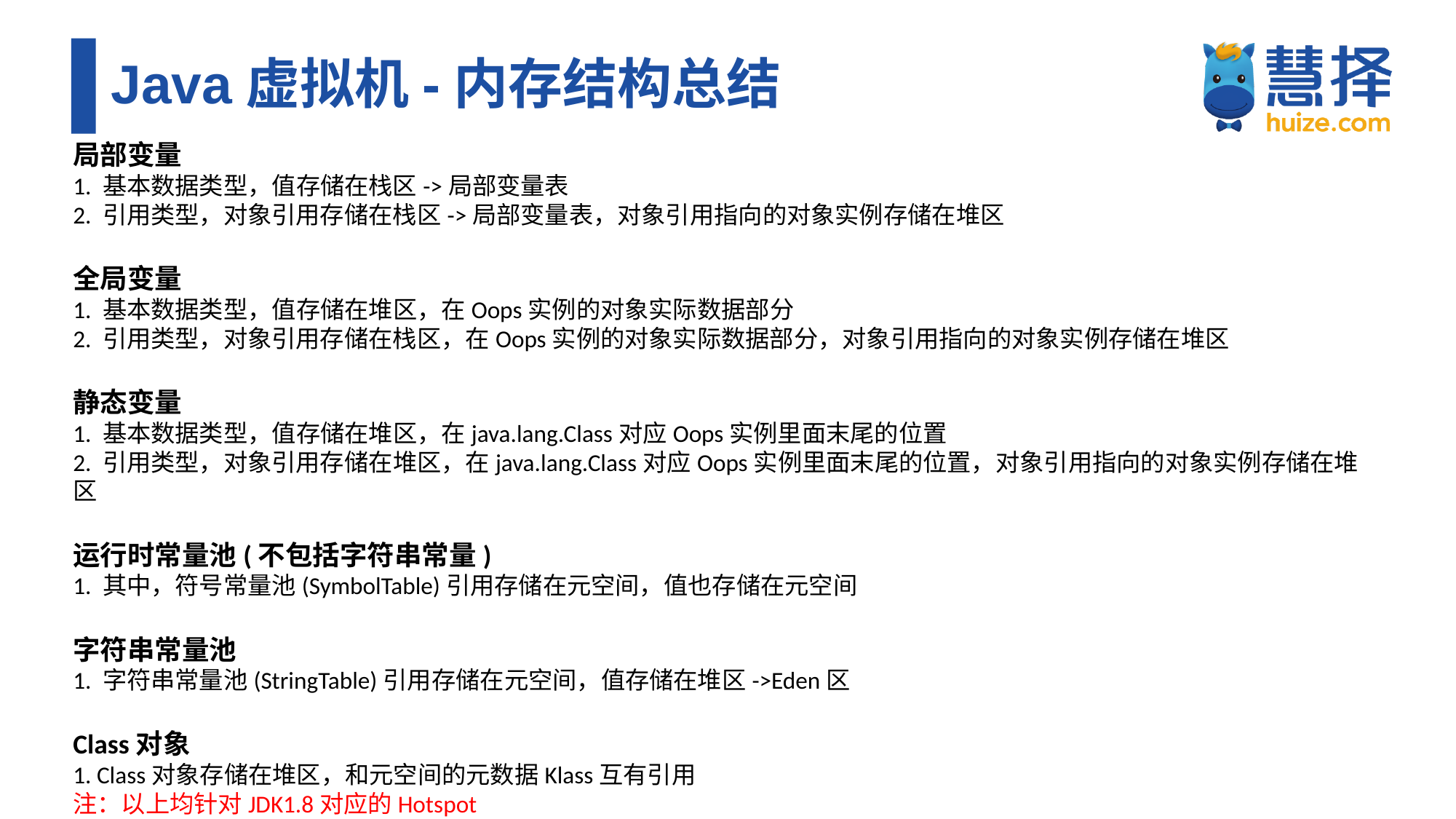

# Java虚拟机-内存结构总结
局部变量
1. 基本数据类型，值存储在栈区->局部变量表
2. 引用类型，对象引用存储在栈区->局部变量表，对象引用指向的对象实例存储在堆区

全局变量
1. 基本数据类型，值存储在堆区，在Oops实例的对象实际数据部分
2. 引用类型，对象引用存储在栈区，在Oops实例的对象实际数据部分，对象引用指向的对象实例存储在堆区

静态变量
1. 基本数据类型，值存储在堆区，在java.lang.Class对应Oops实例里面末尾的位置
2. 引用类型，对象引用存储在堆区，在java.lang.Class对应Oops实例里面末尾的位置，对象引用指向的对象实例存储在堆区

运行时常量池(不包括字符串常量)
1. 其中，符号常量池(SymbolTable)引用存储在元空间，值也存储在元空间

字符串常量池
1. 字符串常量池(StringTable)引用存储在元空间，值存储在堆区->Eden区

Class对象
1. Class对象存储在堆区，和元空间的元数据Klass互有引用
注：以上均针对JDK1.8对应的Hotspot